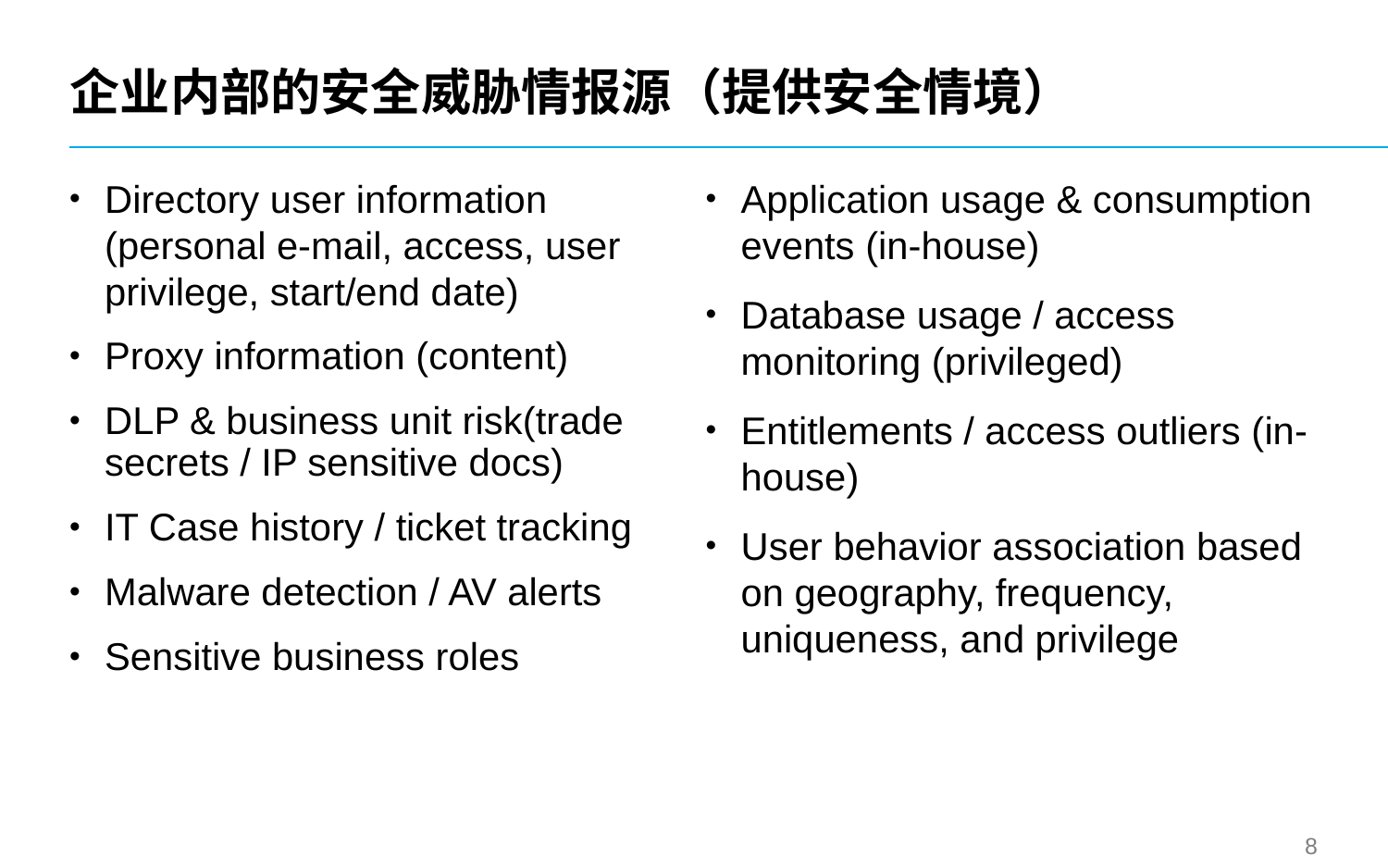

# 企业内部的安全威胁情报源（提供安全情境）
Directory user information (personal e-mail, access, user privilege, start/end date)
Proxy information (content)
DLP & business unit risk(trade secrets / IP sensitive docs)
IT Case history / ticket tracking
Malware detection / AV alerts
Sensitive business roles
Application usage & consumption events (in-house)
Database usage / access monitoring (privileged)
Entitlements / access outliers (in- house)
User behavior association based on geography, frequency, uniqueness, and privilege